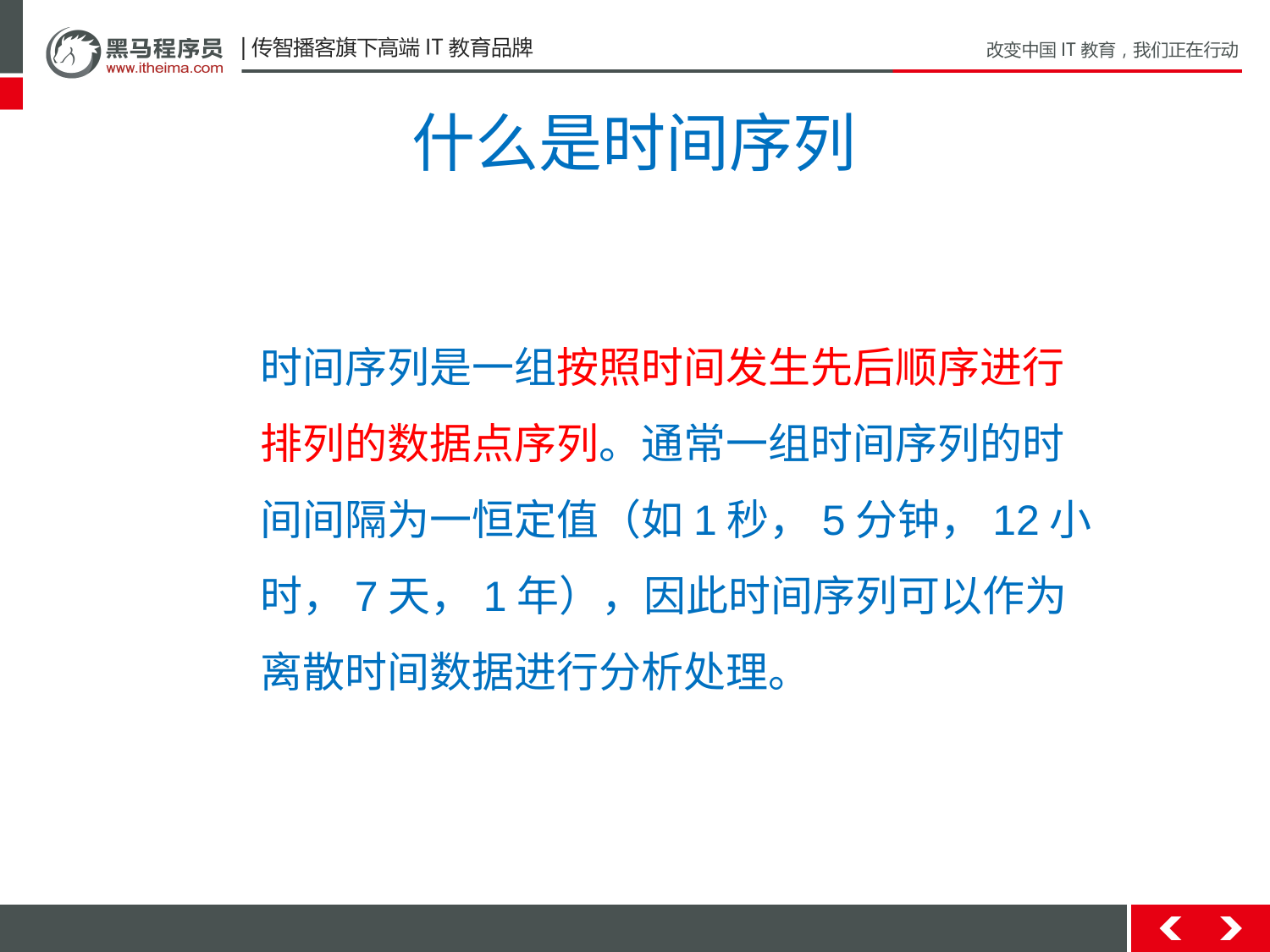

# 什么是时间序列
时间序列是一组按照时间发生先后顺序进行排列的数据点序列。通常一组时间序列的时间间隔为一恒定值（如1秒，5分钟，12小时，7天，1年），因此时间序列可以作为离散时间数据进行分析处理。